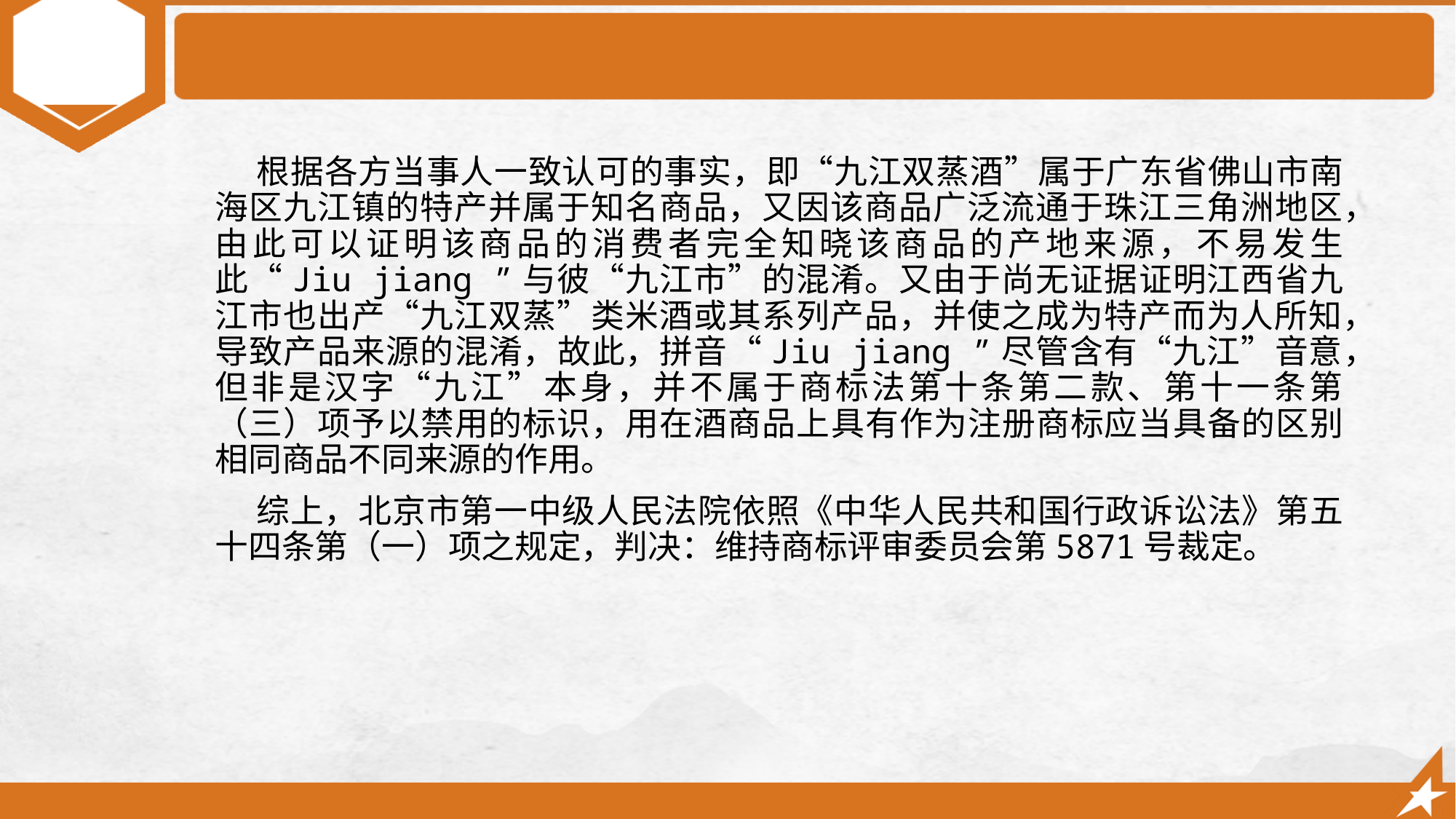

根据各方当事人一致认可的事实，即“九江双蒸酒”属于广东省佛山市南海区九江镇的特产并属于知名商品，又因该商品广泛流通于珠江三角洲地区，由此可以证明该商品的消费者完全知晓该商品的产地来源，不易发生此“Jiu jiang ”与彼“九江市”的混淆。又由于尚无证据证明江西省九江市也出产“九江双蒸”类米酒或其系列产品，并使之成为特产而为人所知，导致产品来源的混淆，故此，拼音“Jiu jiang ”尽管含有“九江”音意，但非是汉字“九江”本身，并不属于商标法第十条第二款、第十一条第（三）项予以禁用的标识，用在酒商品上具有作为注册商标应当具备的区别相同商品不同来源的作用。
    综上，北京市第一中级人民法院依照《中华人民共和国行政诉讼法》第五十四条第（一）项之规定，判决：维持商标评审委员会第5871号裁定。